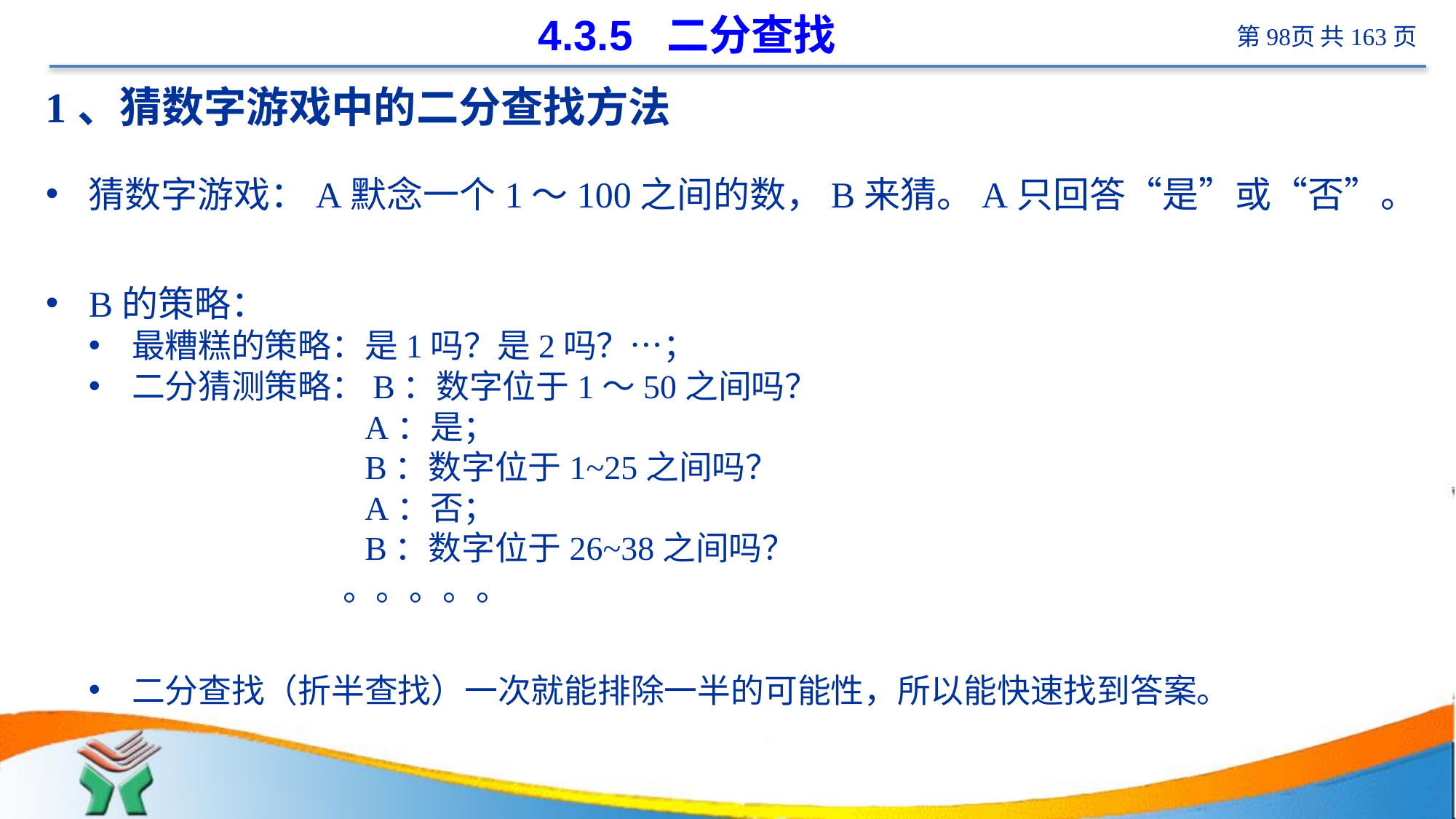

# 4.3.5  二分查找
1、猜数字游戏中的二分查找方法

猜数字游戏：A默念一个1～100之间的数，B来猜。A只回答“是”或“否”。

B的策略：
最糟糕的策略：是1吗？是2吗？…；
二分猜测策略：B：数字位于1～50之间吗？
                                 A：是；
                                 B：数字位于1~25之间吗？
                                 A：否；
                                 B：数字位于26~38之间吗？
                                 。。。。。

二分查找（折半查找）一次就能排除一半的可能性，所以能快速找到答案。